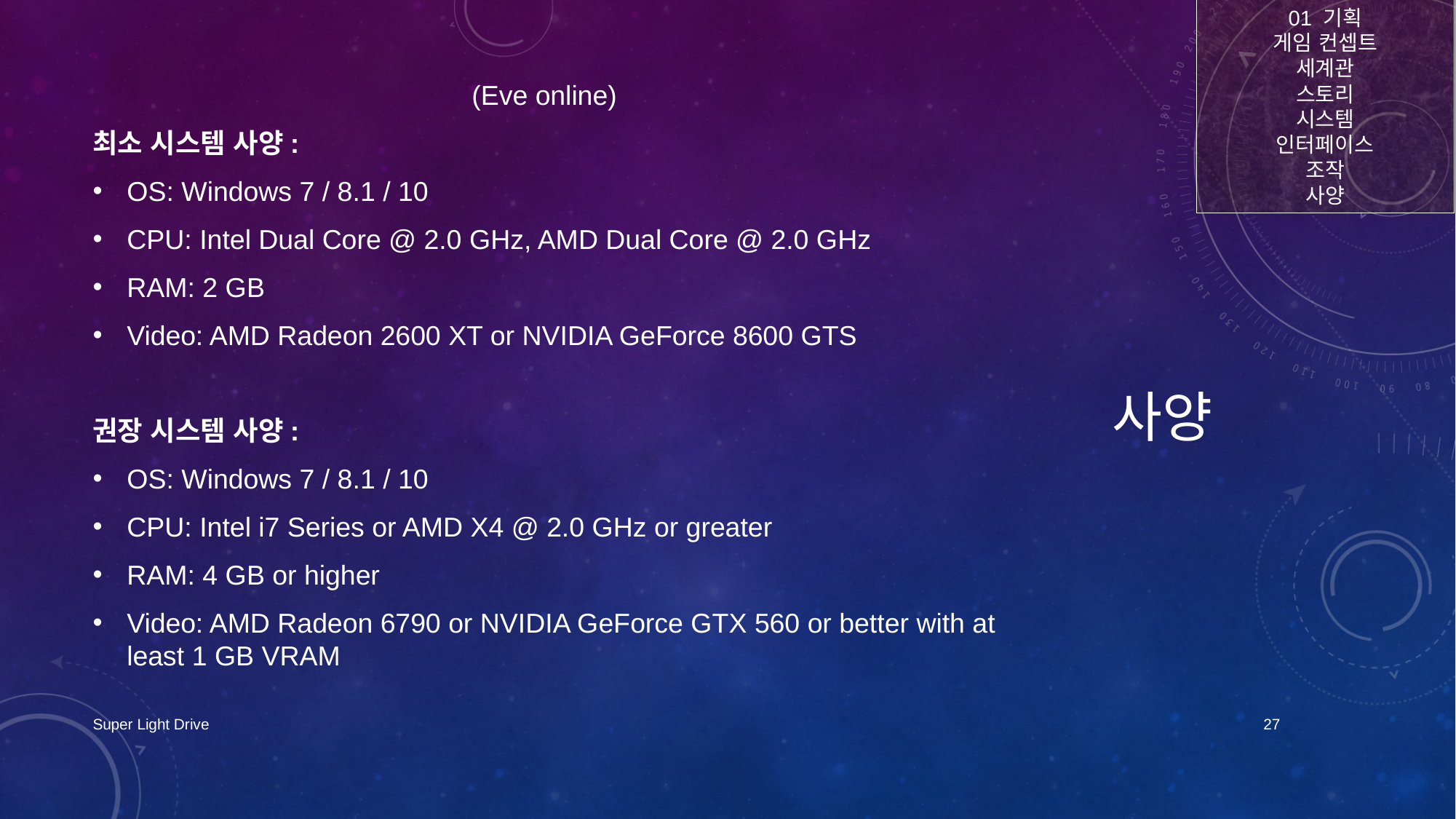

01 기획
게임 컨셉트
세계관
스토리
시스템
인터페이스
조작
사양
# 사양
(Eve online)
최소 시스템 사양:
OS: Windows 7 / 8.1 / 10
CPU: Intel Dual Core @ 2.0 GHz, AMD Dual Core @ 2.0 GHz
RAM: 2 GB
Video: AMD Radeon 2600 XT or NVIDIA GeForce 8600 GTS

권장 시스템 사양:
OS: Windows 7 / 8.1 / 10
CPU: Intel i7 Series or AMD X4 @ 2.0 GHz or greater
RAM: 4 GB or higher
Video: AMD Radeon 6790 or NVIDIA GeForce GTX 560 or better with at least 1 GB VRAM

Super Light Drive
27